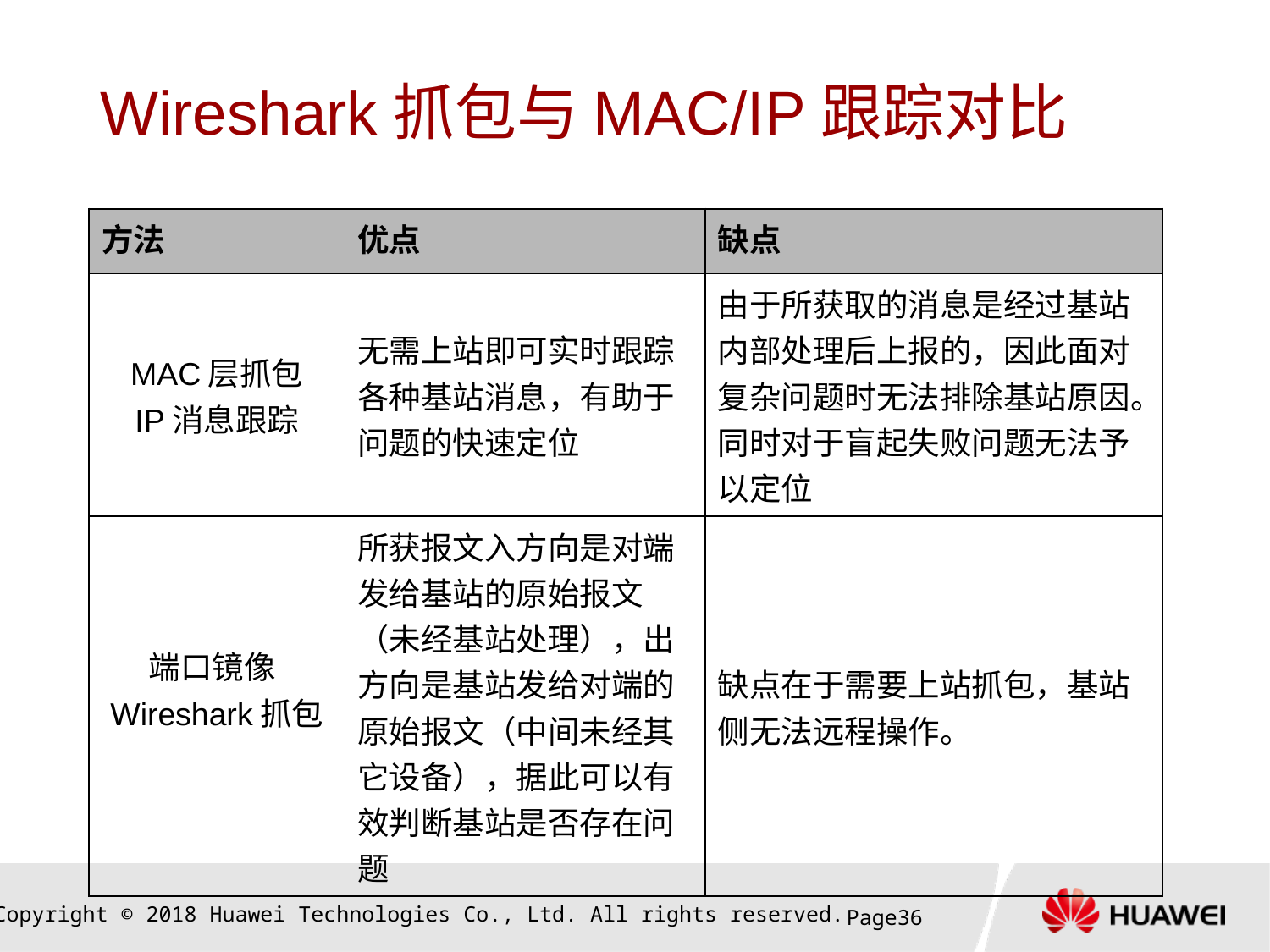

# Wireshark抓包与MAC/IP跟踪对比
| 方法 | 优点 | 缺点 |
| --- | --- | --- |
| MAC层抓包 IP消息跟踪 | 无需上站即可实时跟踪各种基站消息，有助于问题的快速定位 | 由于所获取的消息是经过基站内部处理后上报的，因此面对复杂问题时无法排除基站原因。同时对于盲起失败问题无法予以定位 |
| 端口镜像Wireshark抓包 | 所获报文入方向是对端发给基站的原始报文（未经基站处理），出方向是基站发给对端的原始报文（中间未经其它设备），据此可以有效判断基站是否存在问题 | 缺点在于需要上站抓包，基站侧无法远程操作。 |
Page36